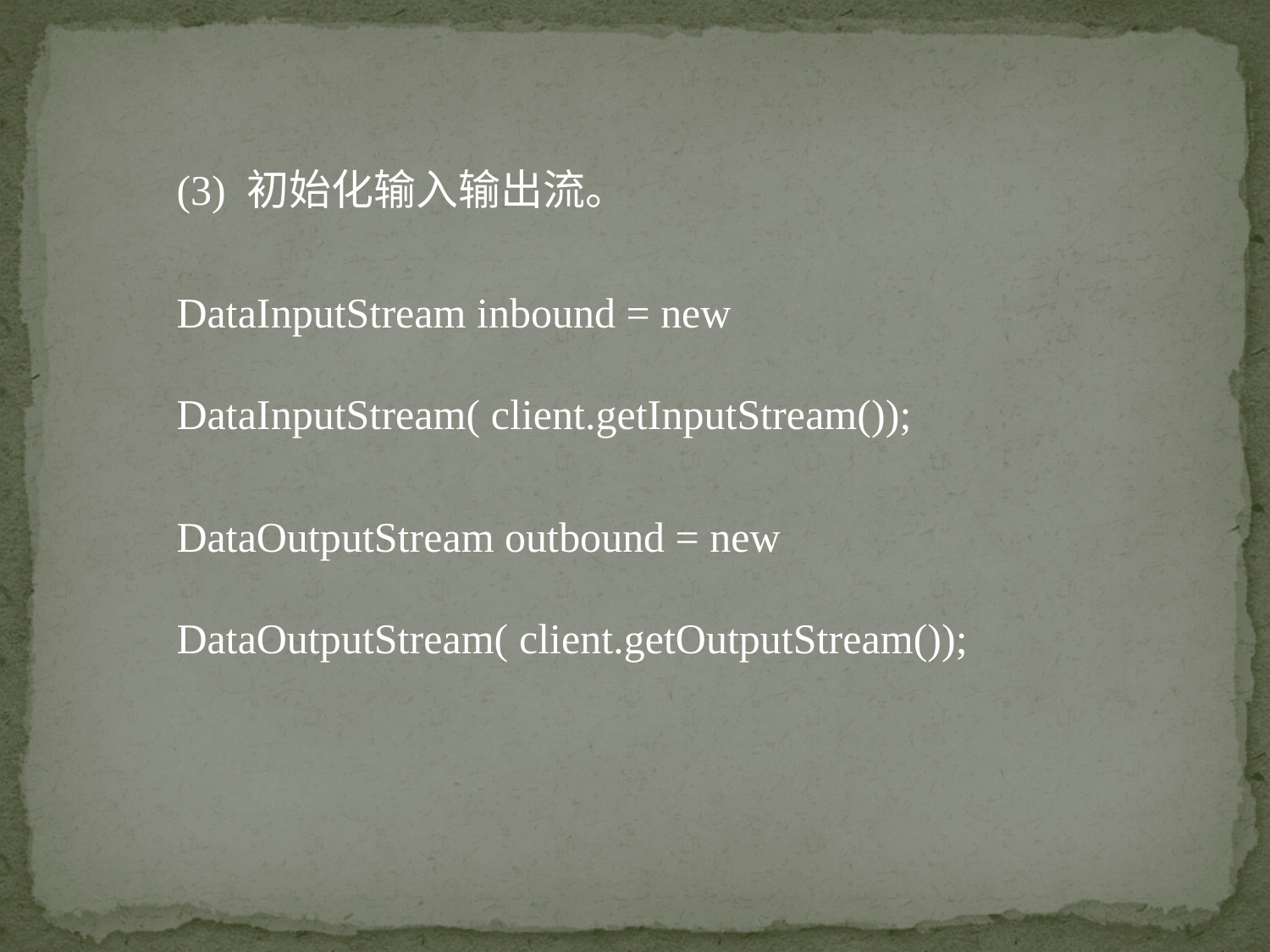

(3) 初始化输入输出流。
DataInputStream inbound = new DataInputStream( client.getInputStream());
DataOutputStream outbound = new DataOutputStream( client.getOutputStream());